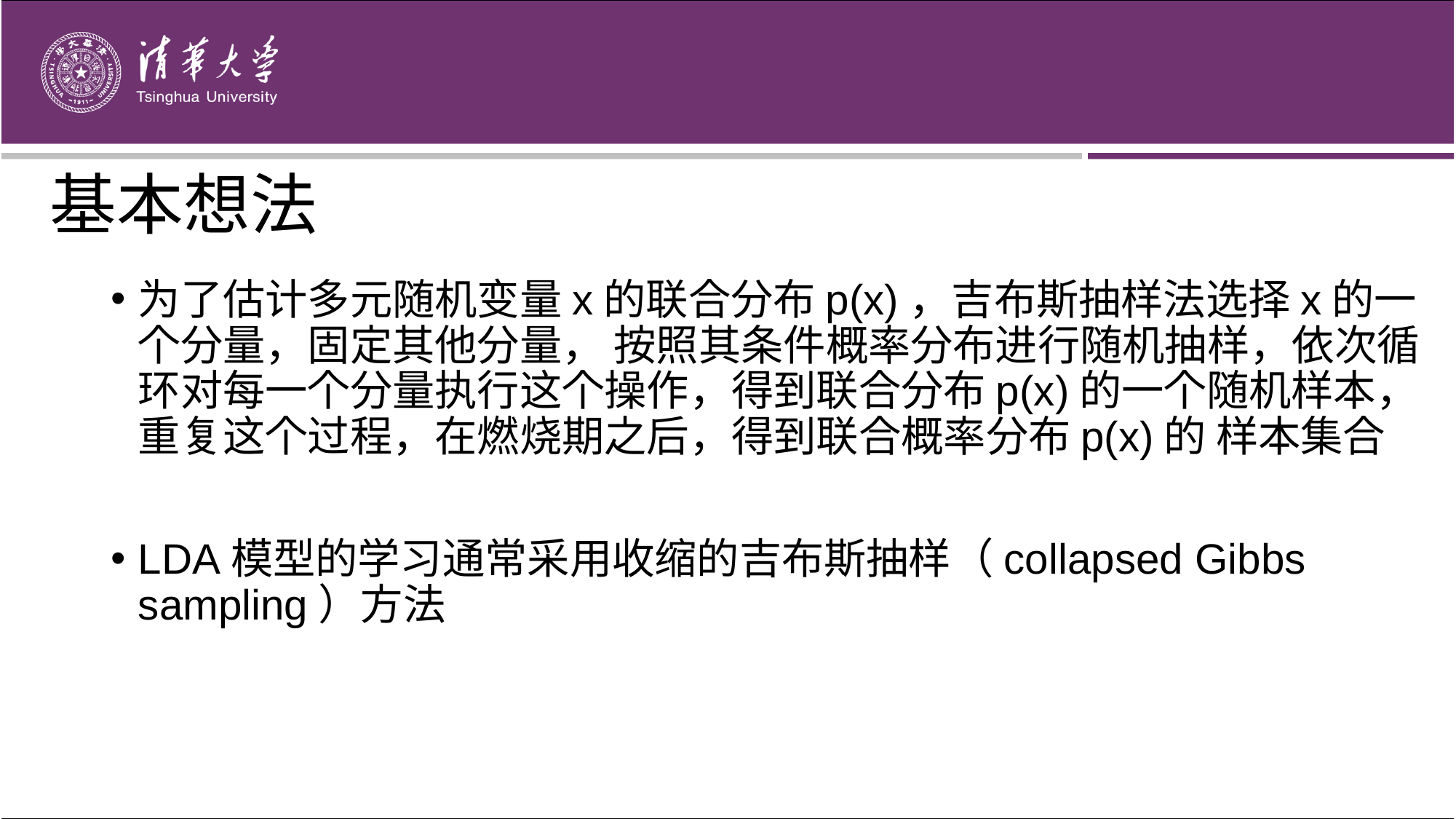

# 基本想法
为了估计多元随机变量x的联合分布p(x)，吉布斯抽样法选择x的一个分量，固定其他分量， 按照其条件概率分布进行随机抽样，依次循环对每一个分量执行这个操作，得到联合分布p(x)的一个随机样本，重复这个过程，在燃烧期之后，得到联合概率分布p(x)的 样本集合

LDA模型的学习通常采用收缩的吉布斯抽样（collapsed Gibbs sampling）方法